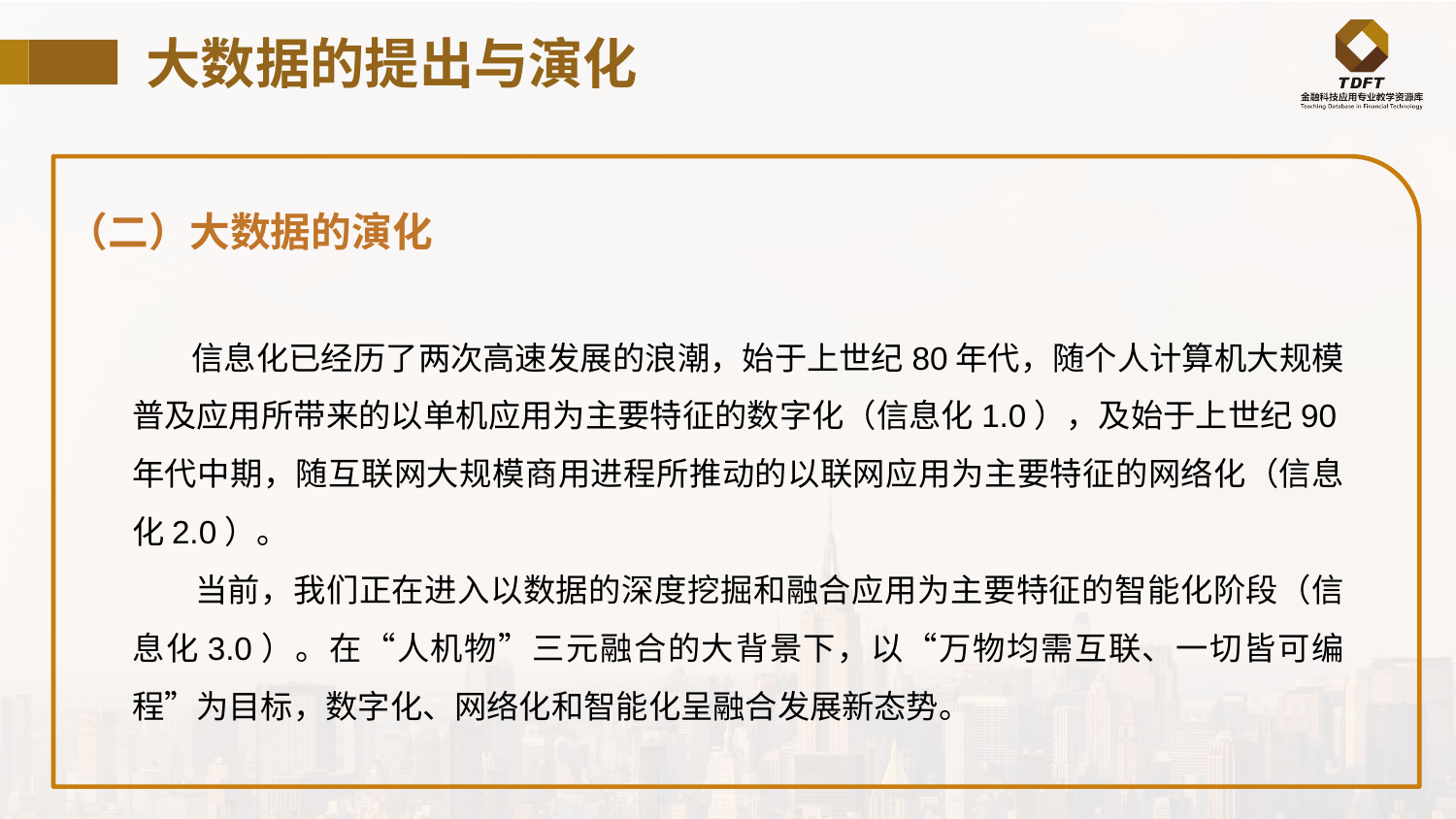

# 大数据的提出与演化

（二）大数据的演化
       信息化已经历了两次高速发展的浪潮，始于上世纪80年代，随个人计算机大规模普及应用所带来的以单机应用为主要特征的数字化（信息化1.0），及始于上世纪90年代中期，随互联网大规模商用进程所推动的以联网应用为主要特征的网络化（信息化2.0）。
       当前，我们正在进入以数据的深度挖掘和融合应用为主要特征的智能化阶段（信息化3.0）。在“人机物”三元融合的大背景下，以“万物均需互联、一切皆可编程”为目标，数字化、网络化和智能化呈融合发展新态势。